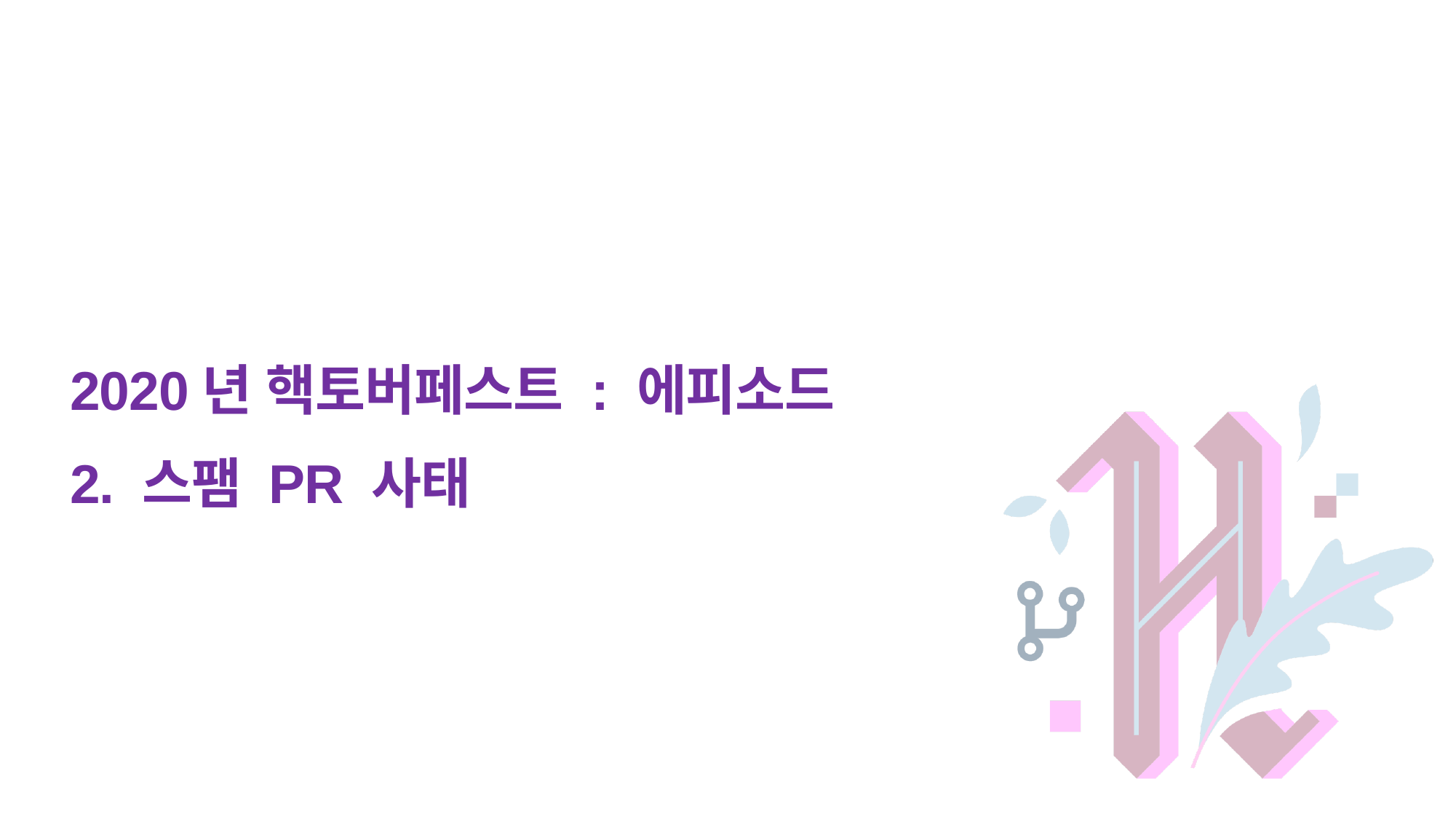

# 2020년 핵토버페스트 : 에피소드
2. 스팸 PR 사태